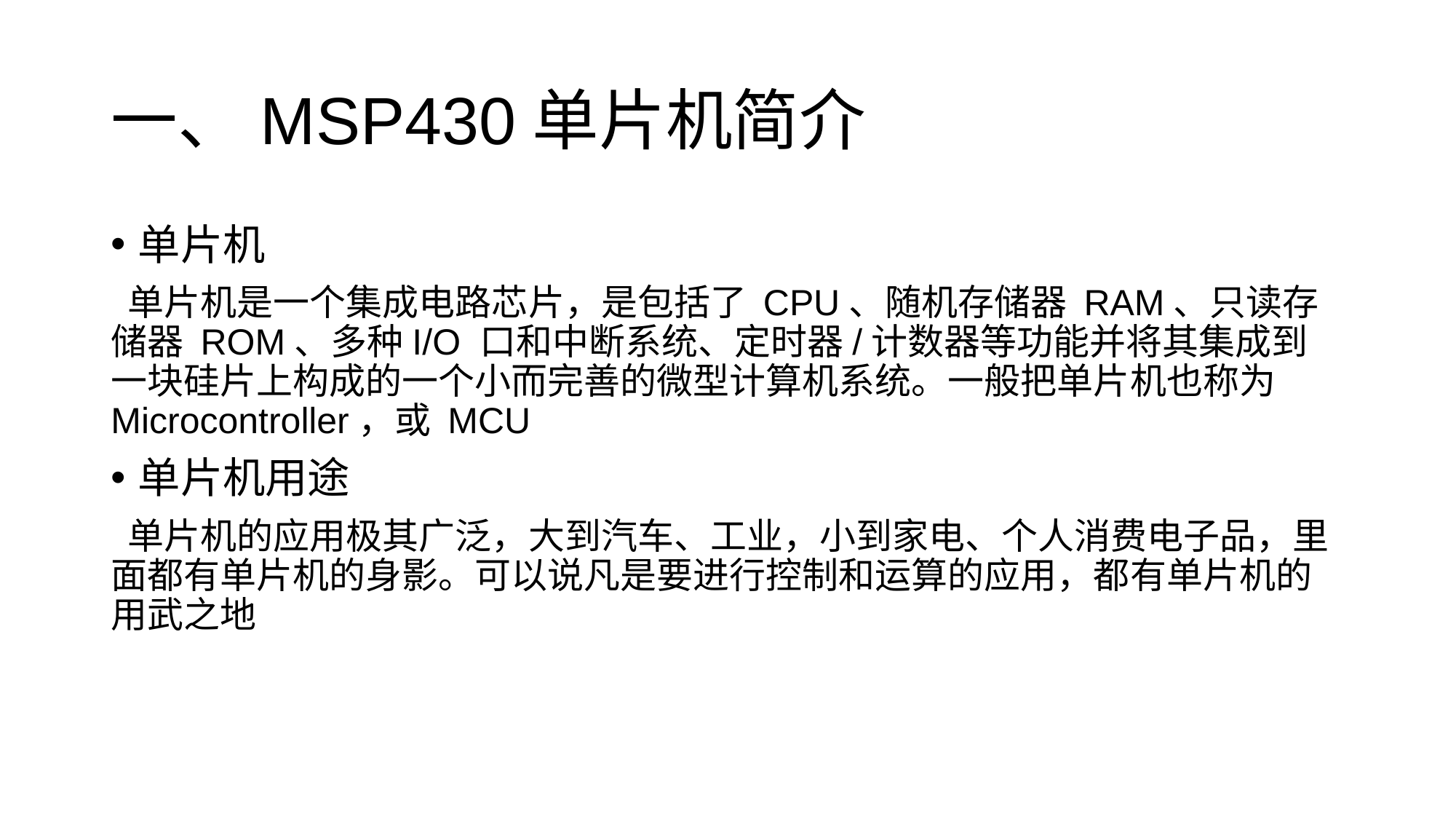

# 一、MSP430单片机简介
单片机
 单片机是一个集成电路芯片，是包括了 CPU、随机存储器 RAM、只读存储器 ROM、多种I/O 口和中断系统、定时器/计数器等功能并将其集成到一块硅片上构成的一个小而完善的微型计算机系统。一般把单片机也称为Microcontroller，或 MCU
单片机用途
 单片机的应用极其广泛，大到汽车、工业，小到家电、个人消费电子品，里面都有单片机的身影。可以说凡是要进行控制和运算的应用，都有单片机的用武之地